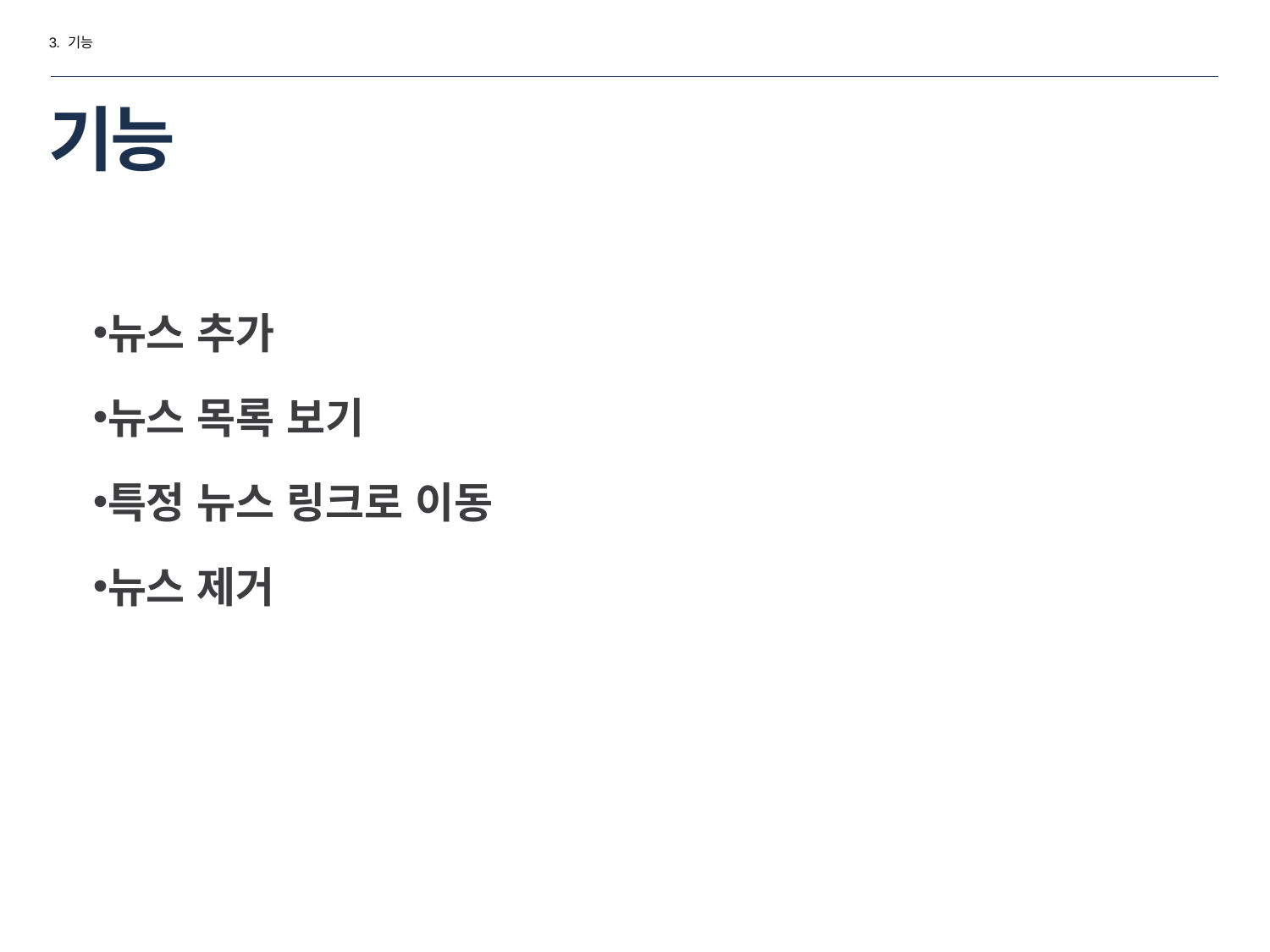

3. 기능
# 기능
뉴스 추가
뉴스 목록 보기
특정 뉴스 링크로 이동
뉴스 제거